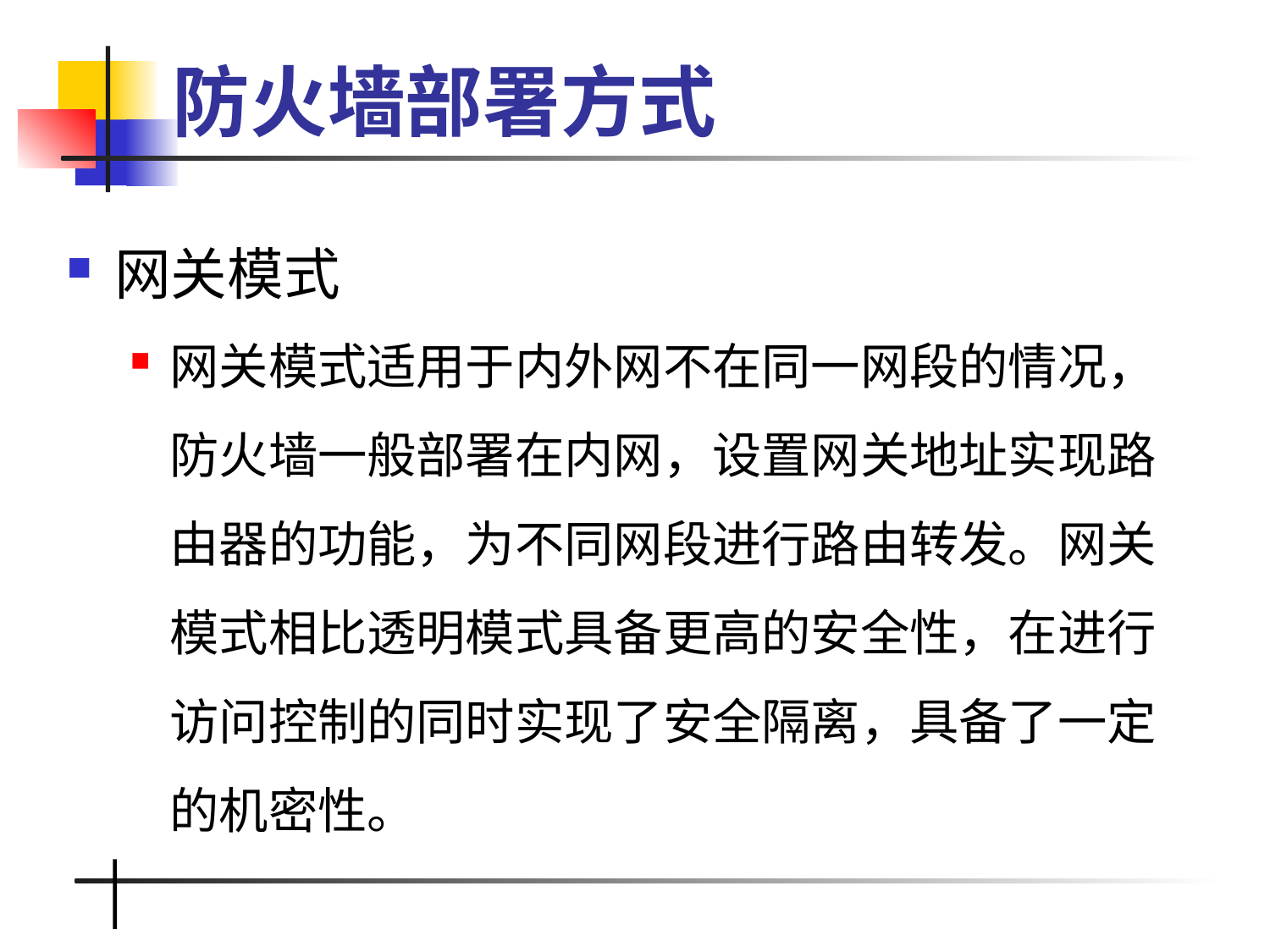

# 防火墙部署方式
网关模式
网关模式适用于内外网不在同一网段的情况，防火墙一般部署在内网，设置网关地址实现路由器的功能，为不同网段进行路由转发。网关模式相比透明模式具备更高的安全性，在进行访问控制的同时实现了安全隔离，具备了一定的机密性。